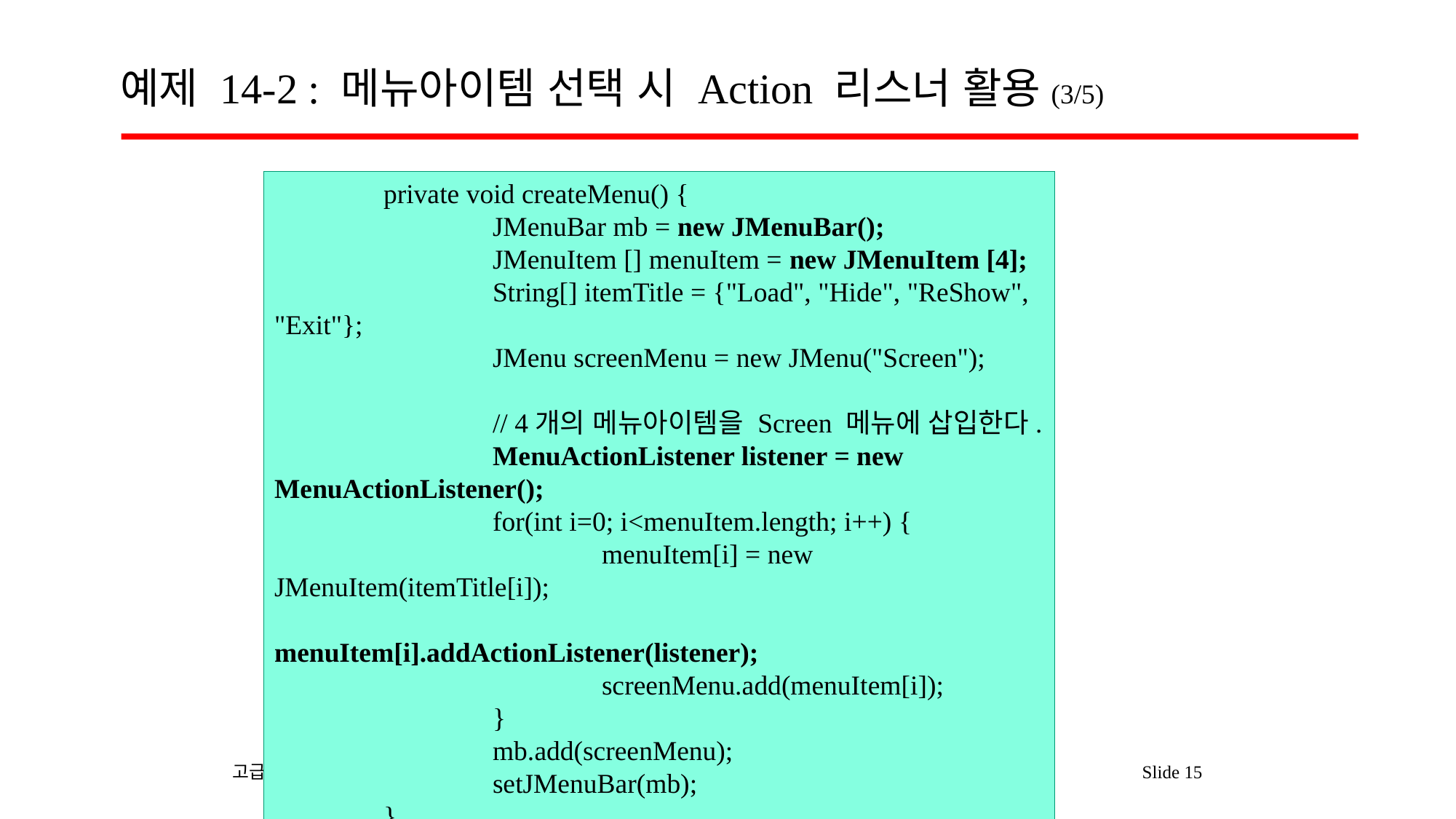

# 예제 14-2 : 메뉴아이템 선택 시 Action 리스너 활용(3/5)
	private void createMenu() {
		JMenuBar mb = new JMenuBar();
		JMenuItem [] menuItem = new JMenuItem [4];
		String[] itemTitle = {"Load", "Hide", "ReShow", "Exit"};
		JMenu screenMenu = new JMenu("Screen");

		// 4개의 메뉴아이템을 Screen 메뉴에 삽입한다.
		MenuActionListener listener = new MenuActionListener();
		for(int i=0; i<menuItem.length; i++) {
			menuItem[i] = new JMenuItem(itemTitle[i]);
			menuItem[i].addActionListener(listener);
			screenMenu.add(menuItem[i]);
		}
		mb.add(screenMenu);
		setJMenuBar(mb);
	}